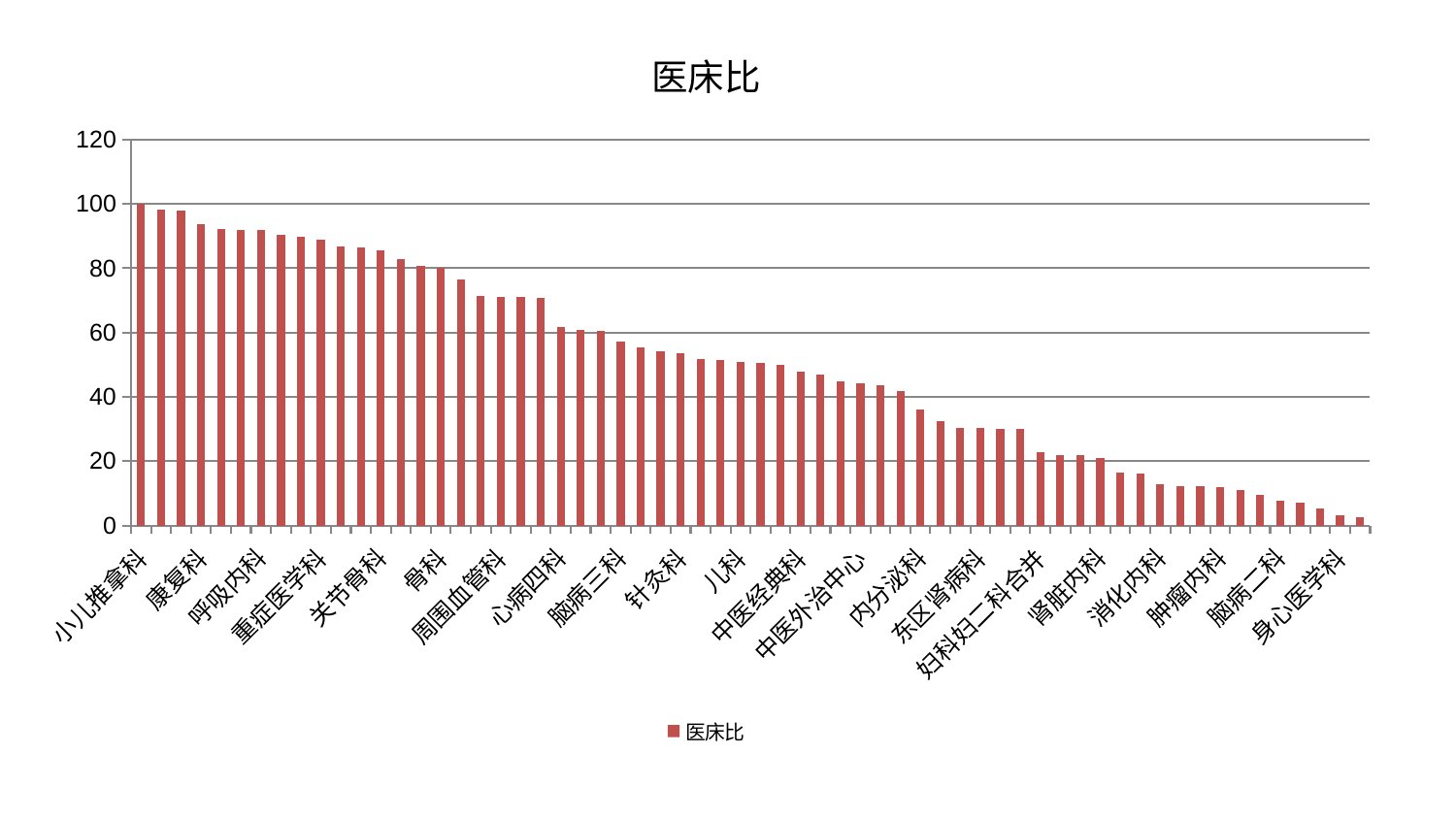

### Chart: 医床比

| Category | 医床比 |
|---|---|
| 小儿推拿科 | 99.98080742153599 |
| 脾胃病科 | 98.22119072023216 |
| 脾胃科消化科合并 | 98.06960069946325 |
| 康复科 | 93.6260087349243 |
| 综合内科 | 92.12595288959038 |
| 胸外科 | 91.87268897775544 |
| 呼吸内科 | 91.76498702335638 |
| 推拿科 | 90.36595518218778 |
| 皮肤科 | 89.8591758458394 |
| 重症医学科 | 88.8801142158921 |
| 脊柱骨科 | 86.8775252236089 |
| 肝胆外科 | 86.55983577472487 |
| 关节骨科 | 85.51065814656762 |
| 神经内科 | 82.802970377582 |
| 血液科 | 80.76142538660629 |
| 骨科 | 80.14777652204215 |
| 男科 | 76.3643076144082 |
| 美容皮肤科 | 71.33228126656321 |
| 周围血管科 | 71.14933445602733 |
| 眼科 | 71.01570501099921 |
| 产科 | 70.72665927394601 |
| 心病四科 | 61.760325971429396 |
| 显微骨科 | 60.88276730475055 |
| 小儿骨科 | 60.57903167308216 |
| 脑病三科 | 57.3418610521905 |
| 肛肠科 | 55.265902538950805 |
| 肝病科 | 54.07870965626487 |
| 针灸科 | 53.63843939083706 |
| 普通外科 | 51.79521461309471 |
| 医院 | 51.59652433567254 |
| 儿科 | 50.89087691222276 |
| 肾病科 | 50.4837048087027 |
| 微创骨科 | 49.91938249458341 |
| 中医经典科 | 47.730954696038275 |
| 妇科 | 46.92483778172098 |
| 心病二科 | 44.67596162083376 |
| 中医外治中心 | 44.05439605030126 |
| 耳鼻喉科 | 43.48237646893445 |
| 东区重症医学科 | 41.714030367869185 |
| 内分泌科 | 36.172564617517146 |
| 脑病一科 | 32.47347338605737 |
| 心病三科 | 30.45582372092126 |
| 东区肾病科 | 30.26112106355241 |
| 治未病中心 | 29.990792305421632 |
| 口腔科 | 29.960310917638843 |
| 妇科妇二科合并 | 22.703742382774173 |
| 乳腺甲状腺外科 | 22.009507269414573 |
| 风湿病科 | 21.72792397846015 |
| 肾脏内科 | 21.066350007750167 |
| 西区重症医学科 | 16.56436164199424 |
| 心血管内科 | 16.037660907719186 |
| 消化内科 | 12.879792583937345 |
| 泌尿外科 | 12.297247411964452 |
| 创伤骨科 | 12.169168180154921 |
| 肿瘤内科 | 11.800296202576032 |
| 神经外科 | 11.011506389144476 |
| 运动损伤骨科 | 9.584521823313064 |
| 脑病二科 | 7.830451565213092 |
| 老年医学科 | 7.000310227192674 |
| 心病一科 | 5.190553937357678 |
| 身心医学科 | 3.1560286528264925 |
| 妇二科 | 2.5434538653954064 |
85